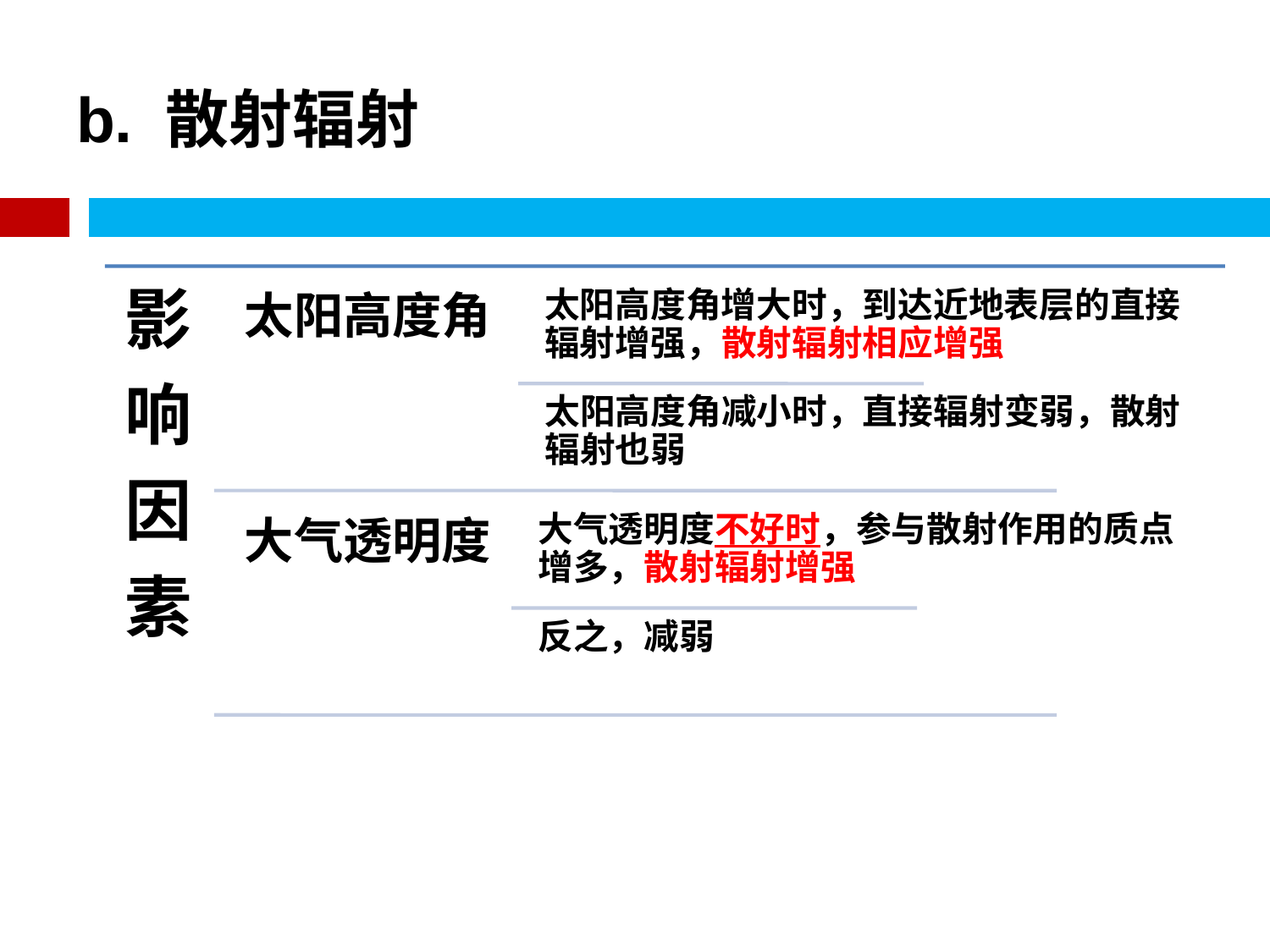

# b. 散射辐射
影
响
因
素
太阳高度角
太阳高度角增大时，到达近地表层的直接辐射增强，散射辐射相应增强
太阳高度角减小时，直接辐射变弱，散射辐射也弱
大气透明度
大气透明度不好时，参与散射作用的质点增多，散射辐射增强
反之，减弱